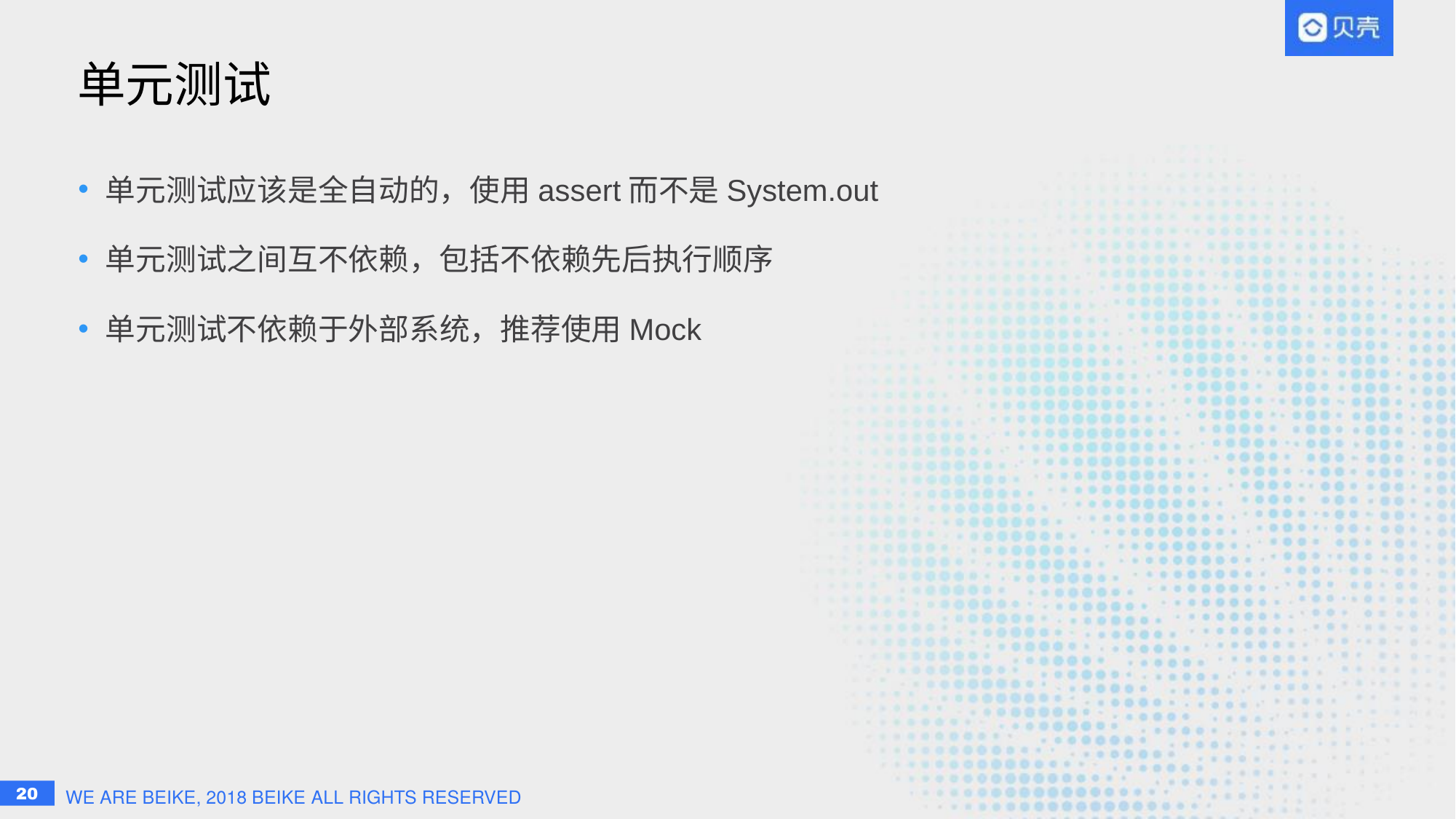

# 单元测试
单元测试应该是全自动的，使用assert而不是System.out
单元测试之间互不依赖，包括不依赖先后执行顺序
单元测试不依赖于外部系统，推荐使用Mock